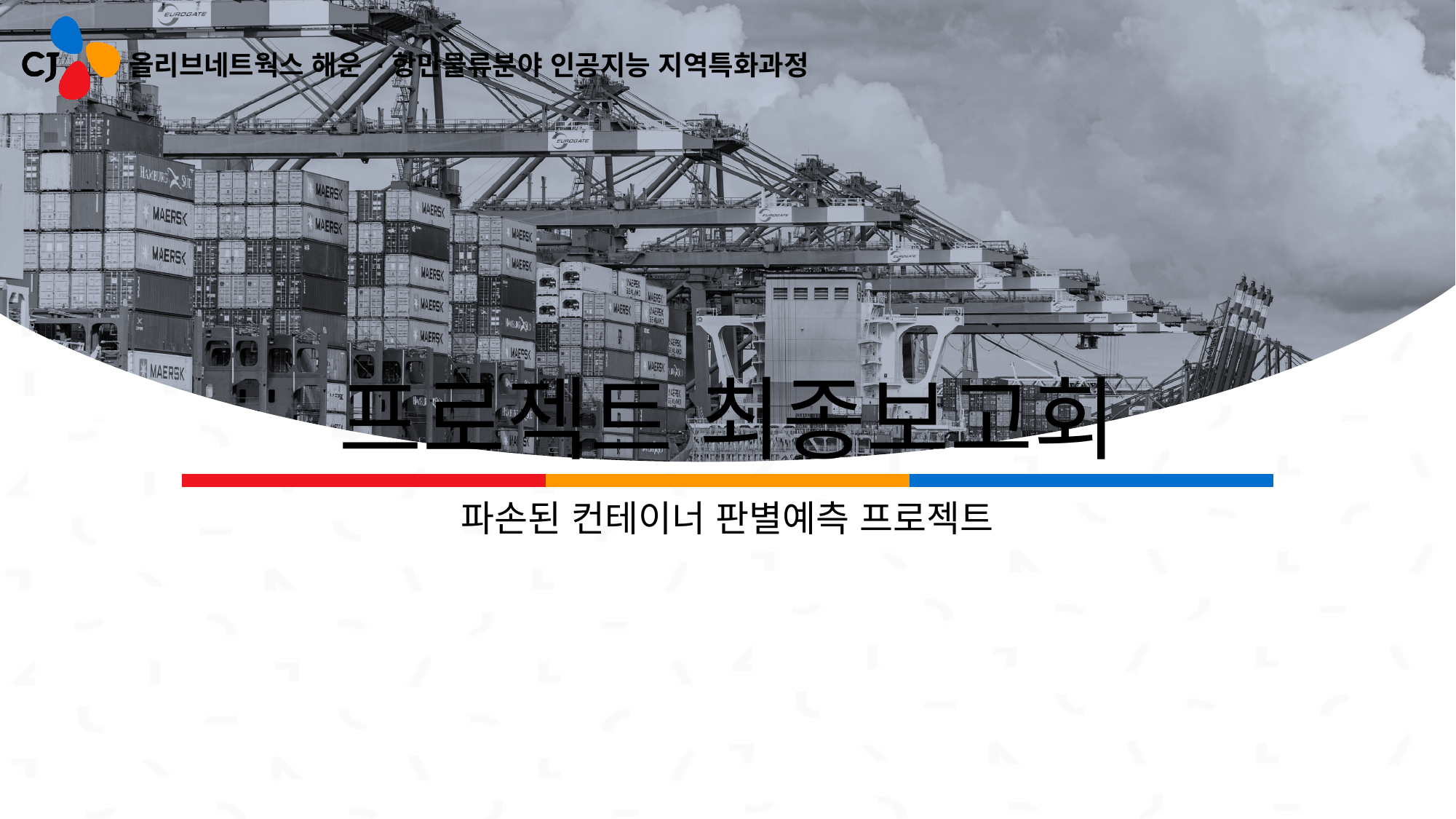

올리브네트웍스 해운 ·항만물류분야 인공지능 지역특화과정
# 프로젝트 최종보고회
파손된 컨테이너 판별예측 프로젝트